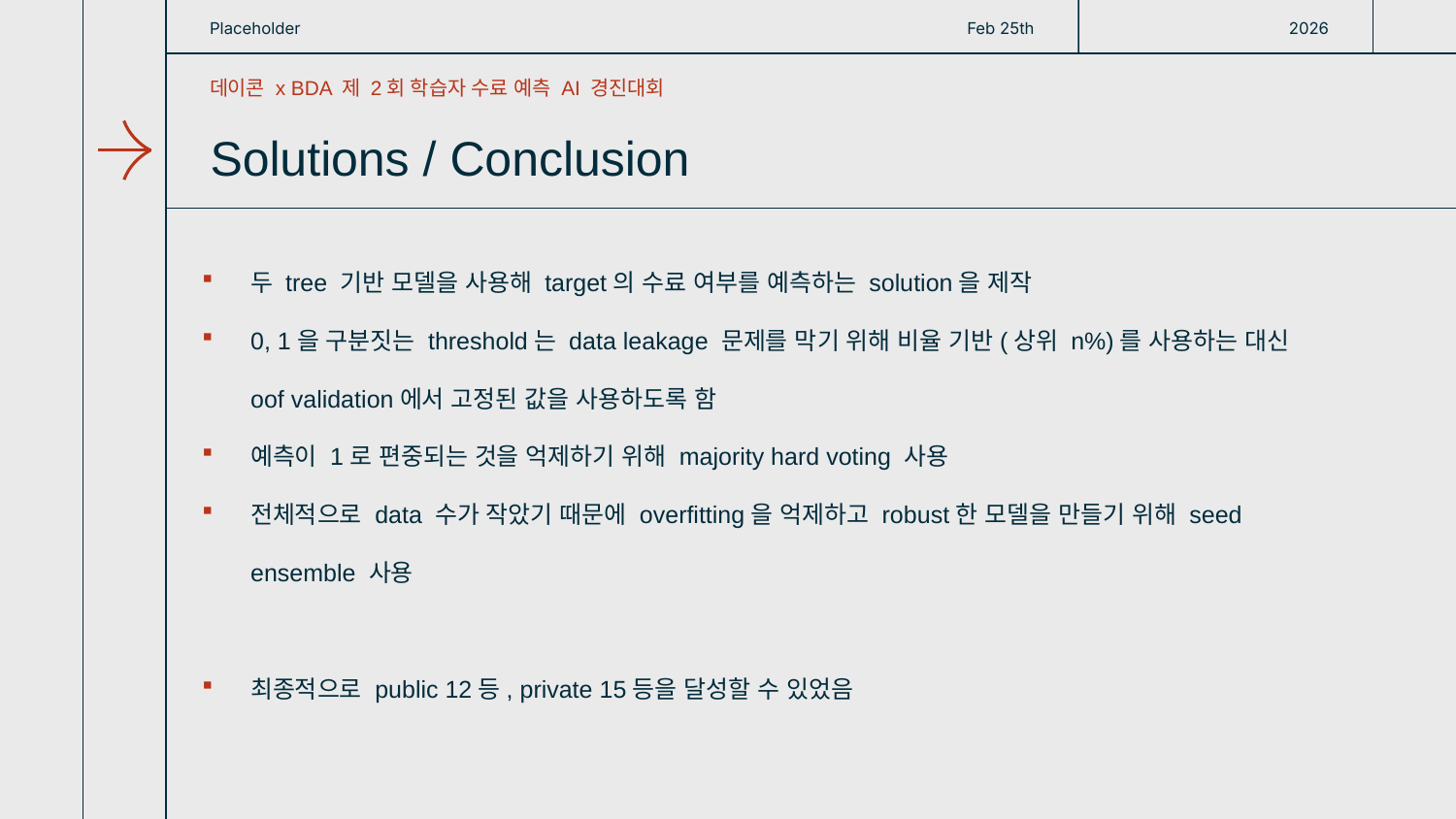

Placeholder
Feb 25th
2026
데이콘 x BDA 제 2회 학습자 수료 예측 AI 경진대회
# Solutions / Conclusion

두 tree 기반 모델을 사용해 target의 수료 여부를 예측하는 solution을 제작
0, 1을 구분짓는 threshold는 data leakage 문제를 막기 위해 비율 기반(상위 n%)를 사용하는 대신 oof validation에서 고정된 값을 사용하도록 함
예측이 1로 편중되는 것을 억제하기 위해 majority hard voting 사용
전체적으로 data 수가 작았기 때문에 overfitting을 억제하고 robust한 모델을 만들기 위해 seed ensemble 사용

최종적으로 public 12등, private 15등을 달성할 수 있었음